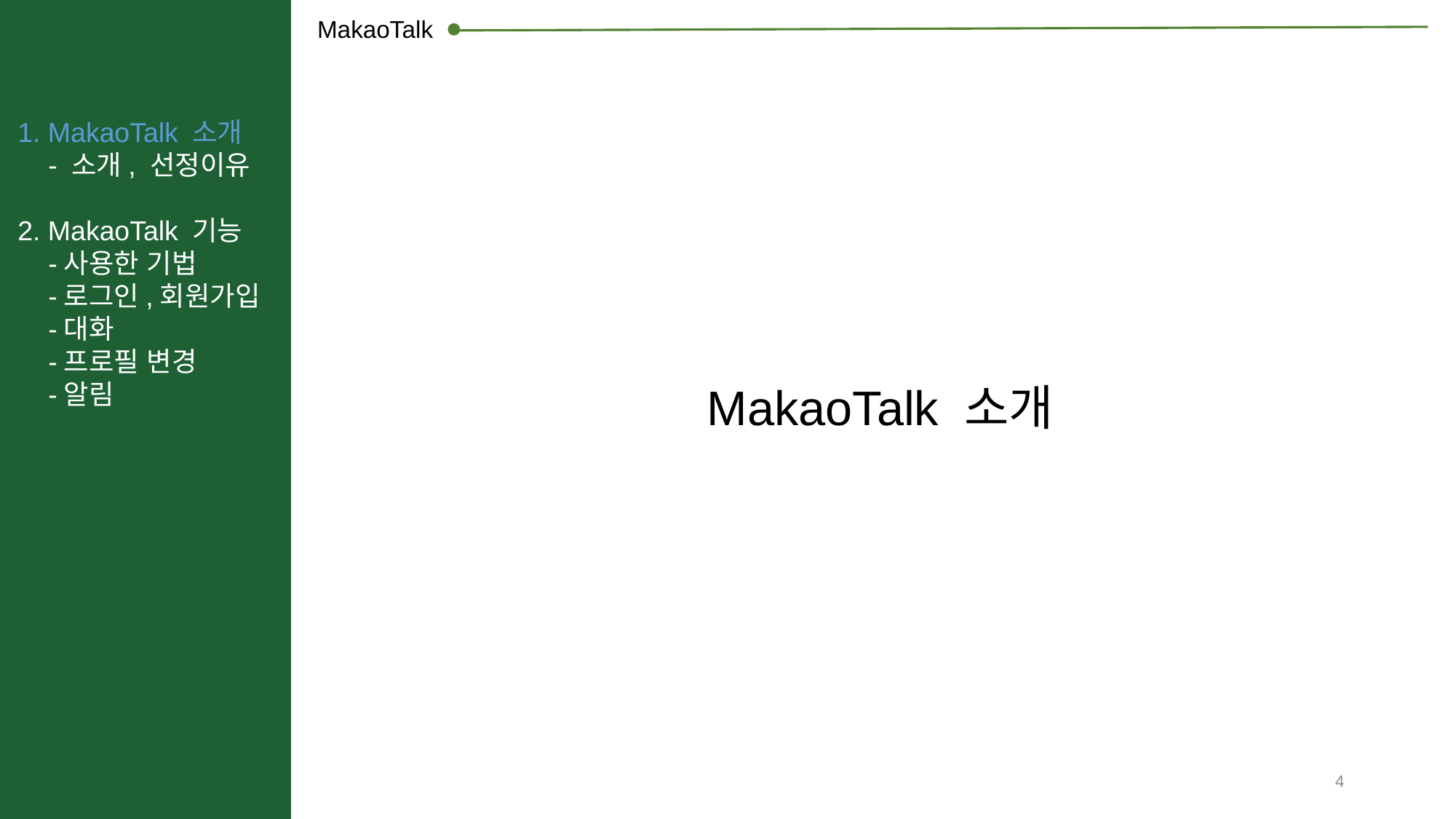

MakaoTalk

1. MakaoTalk 소개
    - 소개, 선정이유

2. MakaoTalk 기능
    -사용한 기법
    -로그인,회원가입
    -대화
    -프로필 변경
    -알림

MakaoTalk 소개

4